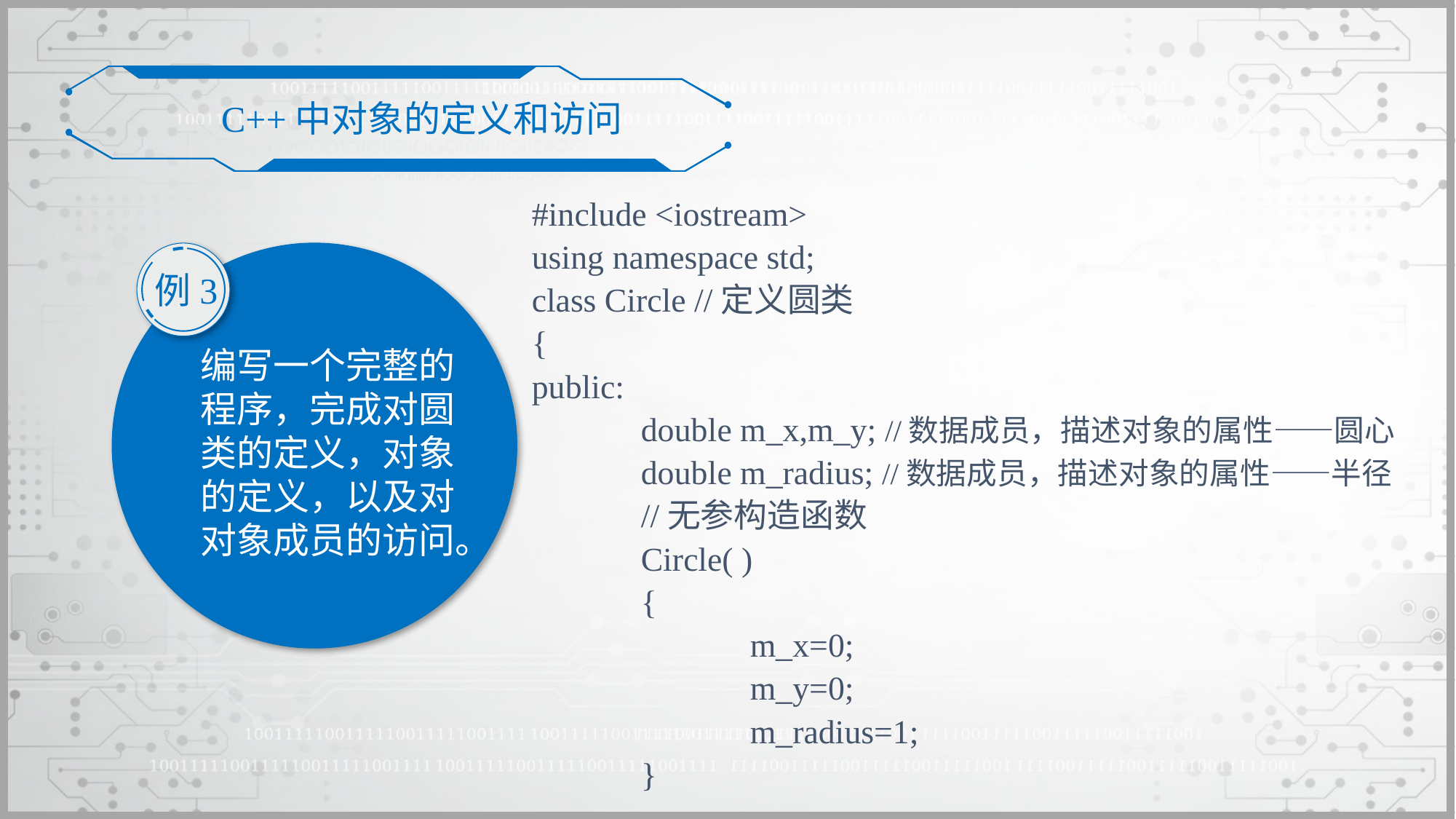

C++中对象的定义和访问
#include <iostream>
using namespace std;
class Circle //定义圆类
{
public:
	double m_x,m_y; //数据成员，描述对象的属性——圆心
	double m_radius; //数据成员，描述对象的属性——半径
	//无参构造函数
	Circle( )
	{
		m_x=0;
		m_y=0;
		m_radius=1;
	}

编写一个完整的程序，完成对圆类的定义，对象的定义，以及对对象成员的访问。

例3